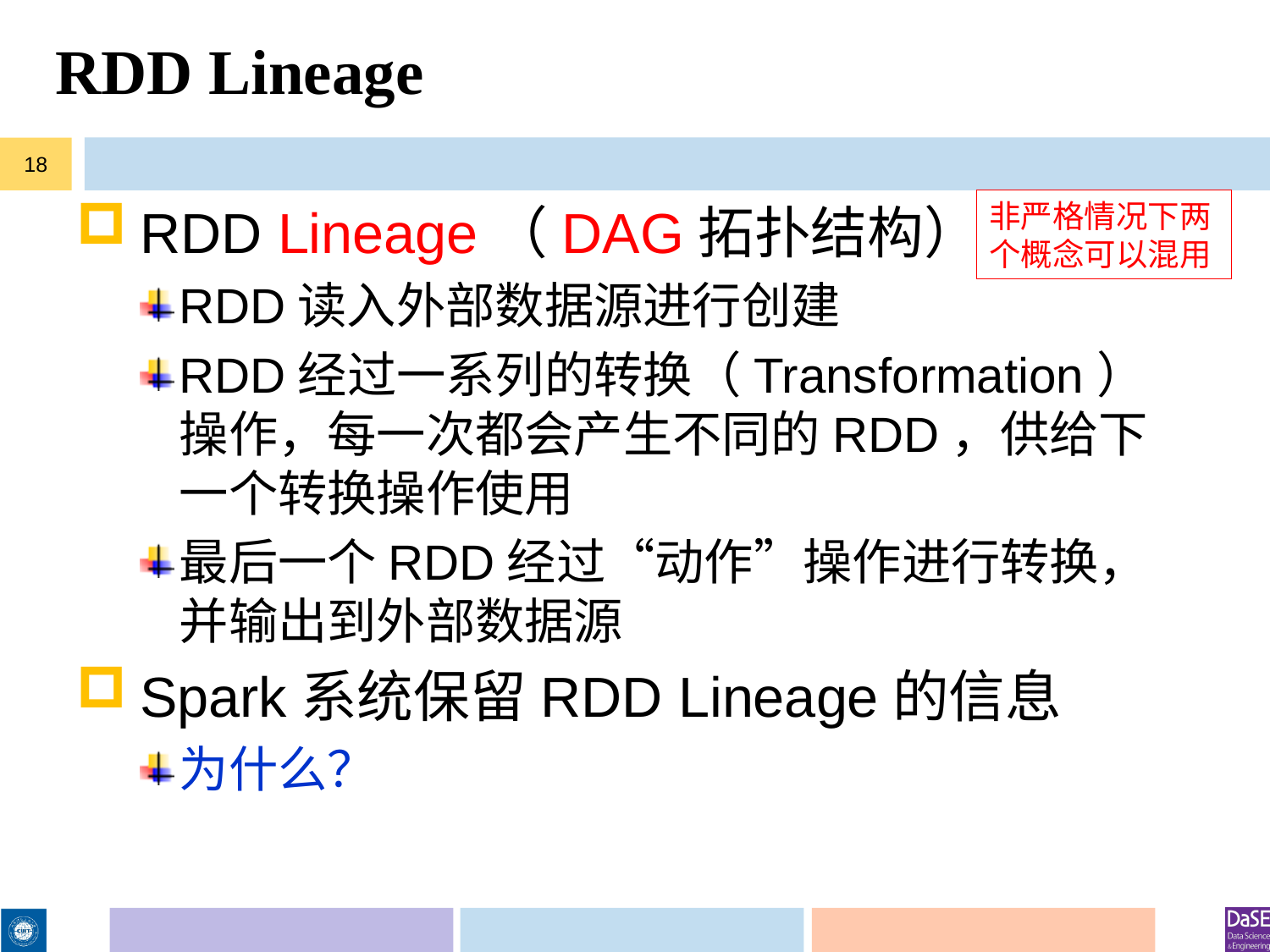

# RDD Lineage
18
RDD Lineage（DAG拓扑结构）
RDD读入外部数据源进行创建
RDD经过一系列的转换（Transformation）操作，每一次都会产生不同的RDD，供给下一个转换操作使用
最后一个RDD经过“动作”操作进行转换，并输出到外部数据源
Spark系统保留RDD Lineage的信息
为什么？
非严格情况下两个概念可以混用